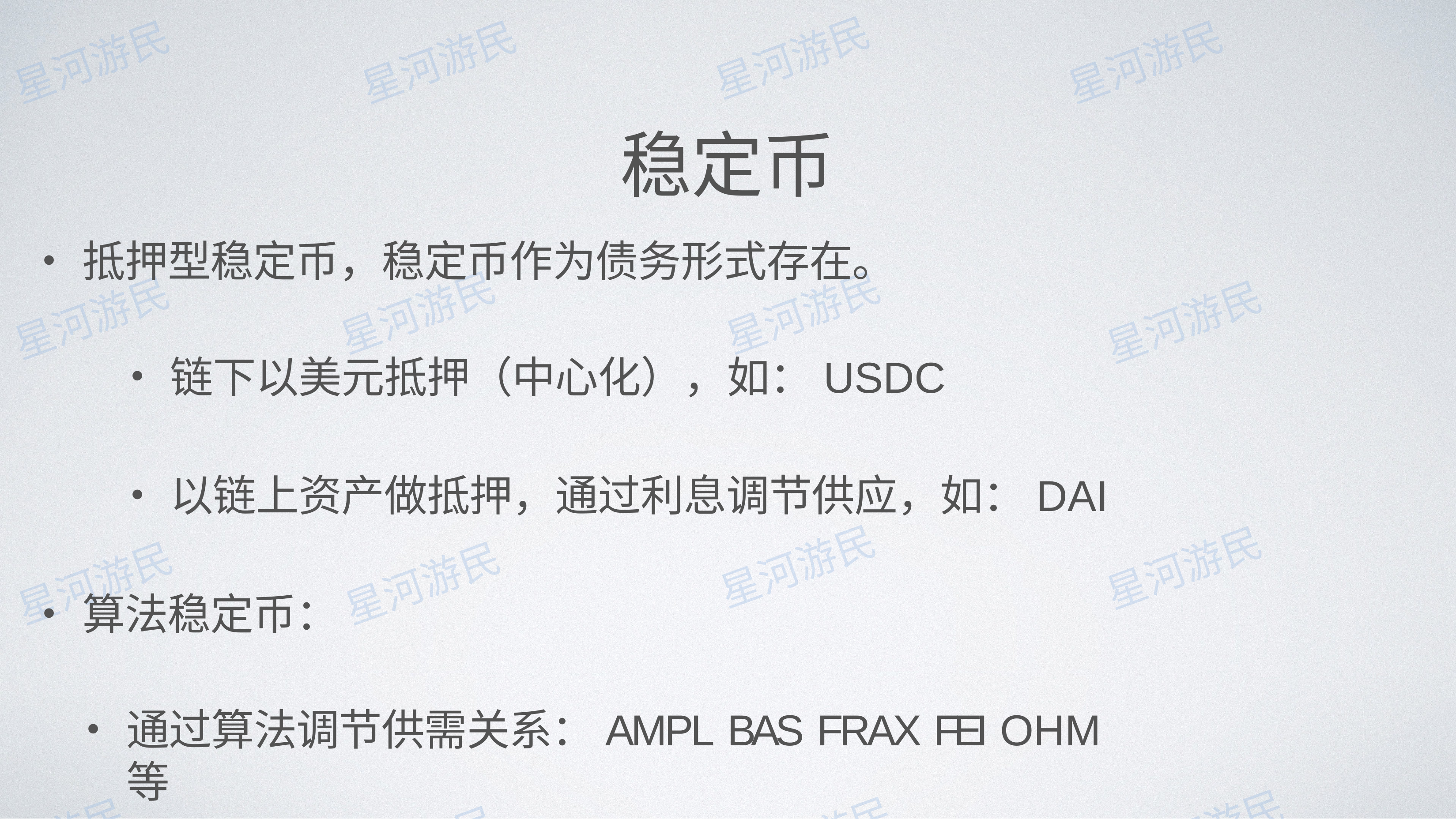

# 稳定币
抵押型稳定币，稳定币作为债务形式存在。
链下以美元抵押（中⼼化），如：USDC

以链上资产做抵押，通过利息调节供应，如：DAI

算法稳定币：
通过算法调节供需关系：AMPL BAS FRAX FEI OHM 等